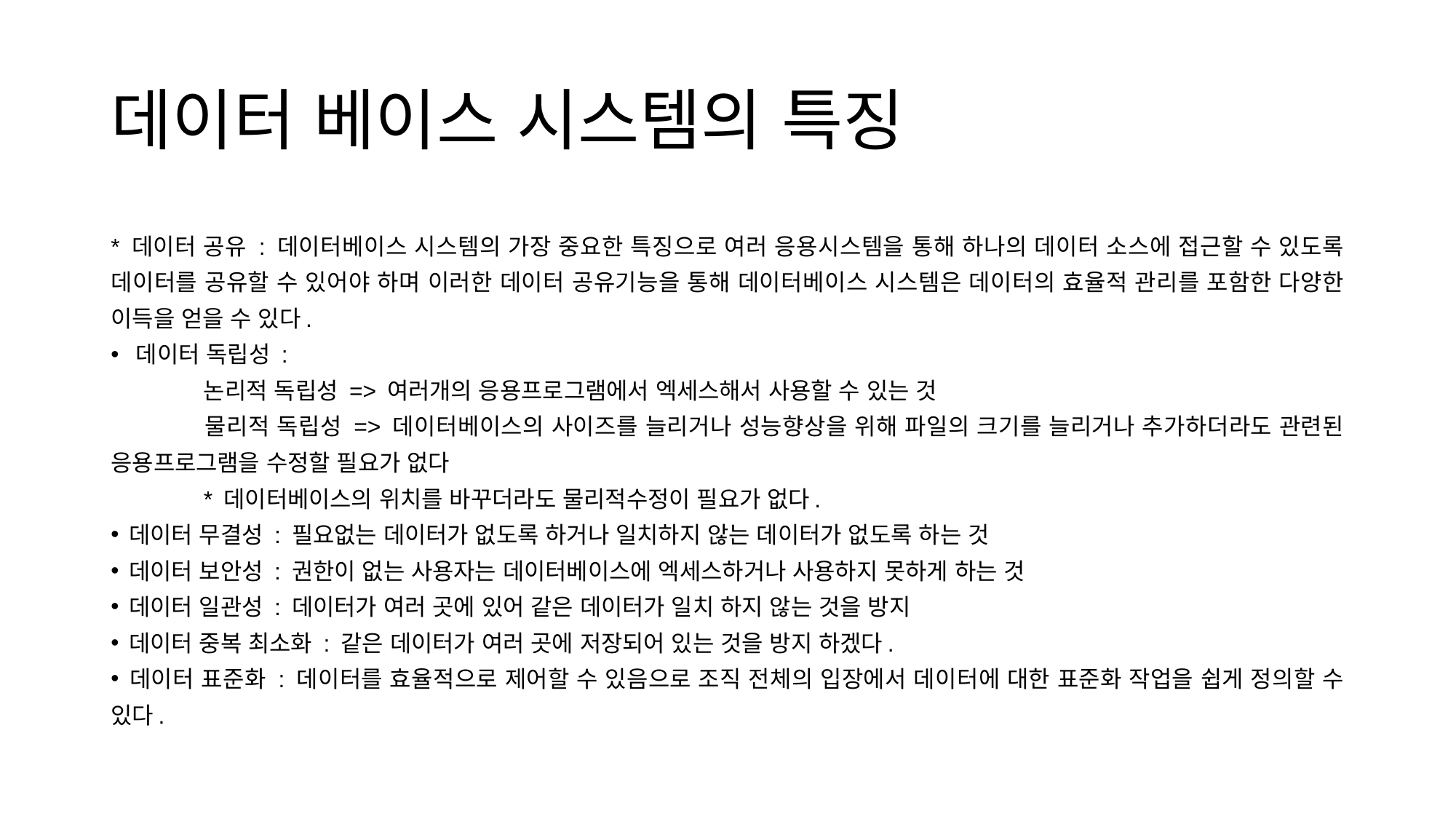

# 데이터 베이스 시스템의 특징
* 데이터 공유 : 데이터베이스 시스템의 가장 중요한 특징으로 여러 응용시스템을 통해 하나의 데이터 소스에 접근할 수 있도록 데이터를 공유할 수 있어야 하며 이러한 데이터 공유기능을 통해 데이터베이스 시스템은 데이터의 효율적 관리를 포함한 다양한 이득을 얻을 수 있다.
데이터 독립성 :
	논리적 독립성 => 여러개의 응용프로그램에서 엑세스해서 사용할 수 있는 것
 	물리적 독립성 => 데이터베이스의 사이즈를 늘리거나 성능향상을 위해 파일의 크기를 늘리거나 추가하더라도 관련된 응용프로그램을 수정할 필요가 없다
	* 데이터베이스의 위치를 바꾸더라도 물리적수정이 필요가 없다.
 데이터 무결성 : 필요없는 데이터가 없도록 하거나 일치하지 않는 데이터가 없도록 하는 것
 데이터 보안성 : 권한이 없는 사용자는 데이터베이스에 엑세스하거나 사용하지 못하게 하는 것
 데이터 일관성 : 데이터가 여러 곳에 있어 같은 데이터가 일치 하지 않는 것을 방지
 데이터 중복 최소화 : 같은 데이터가 여러 곳에 저장되어 있는 것을 방지 하겠다.
 데이터 표준화 : 데이터를 효율적으로 제어할 수 있음으로 조직 전체의 입장에서 데이터에 대한 표준화 작업을 쉽게 정의할 수 있다.